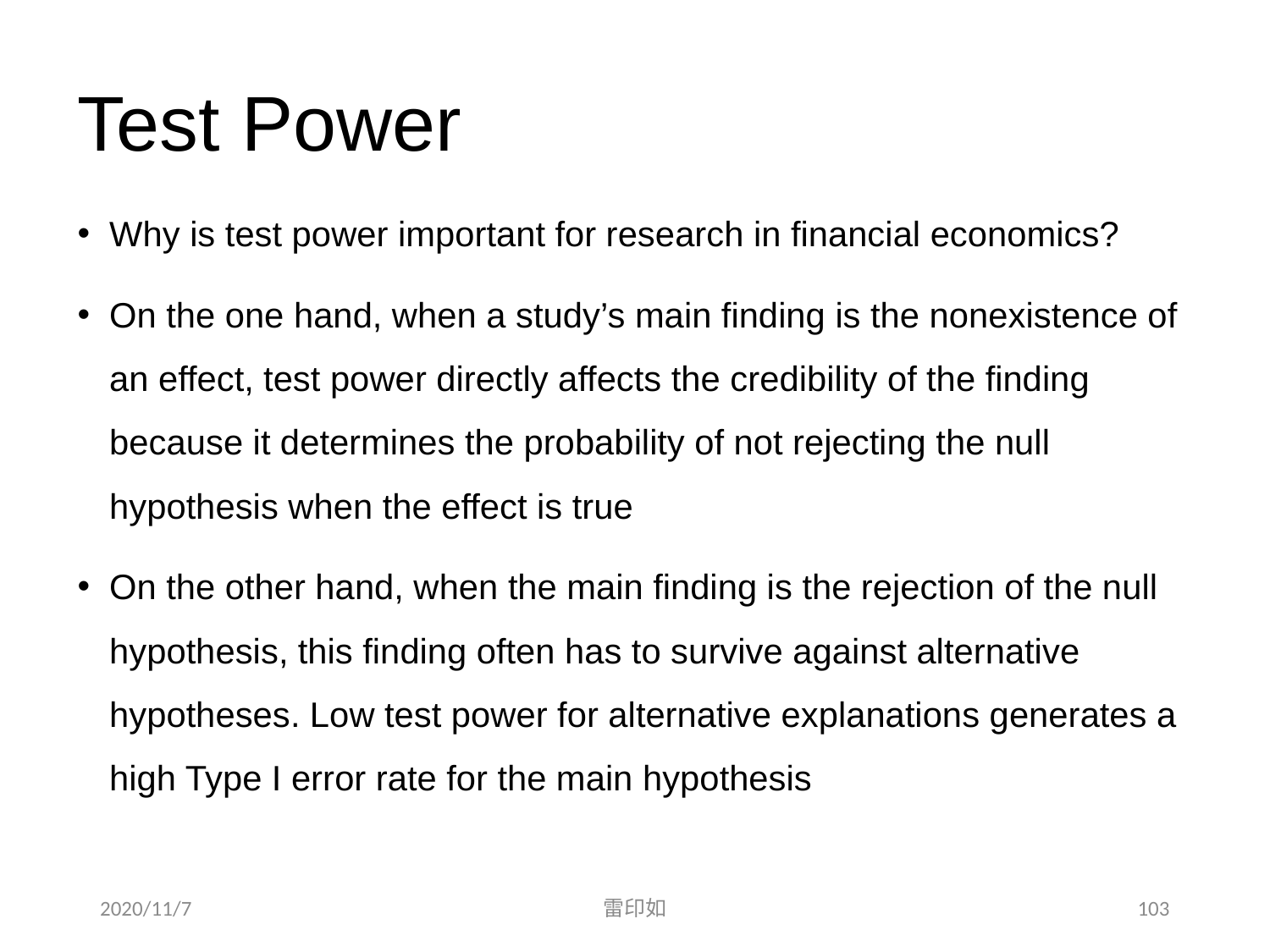

# Test Power
Why is test power important for research in financial economics?
On the one hand, when a study’s main finding is the nonexistence of an effect, test power directly affects the credibility of the finding because it determines the probability of not rejecting the null hypothesis when the effect is true
On the other hand, when the main finding is the rejection of the null hypothesis, this finding often has to survive against alternative hypotheses. Low test power for alternative explanations generates a high Type I error rate for the main hypothesis
2020/11/7
雷印如
103